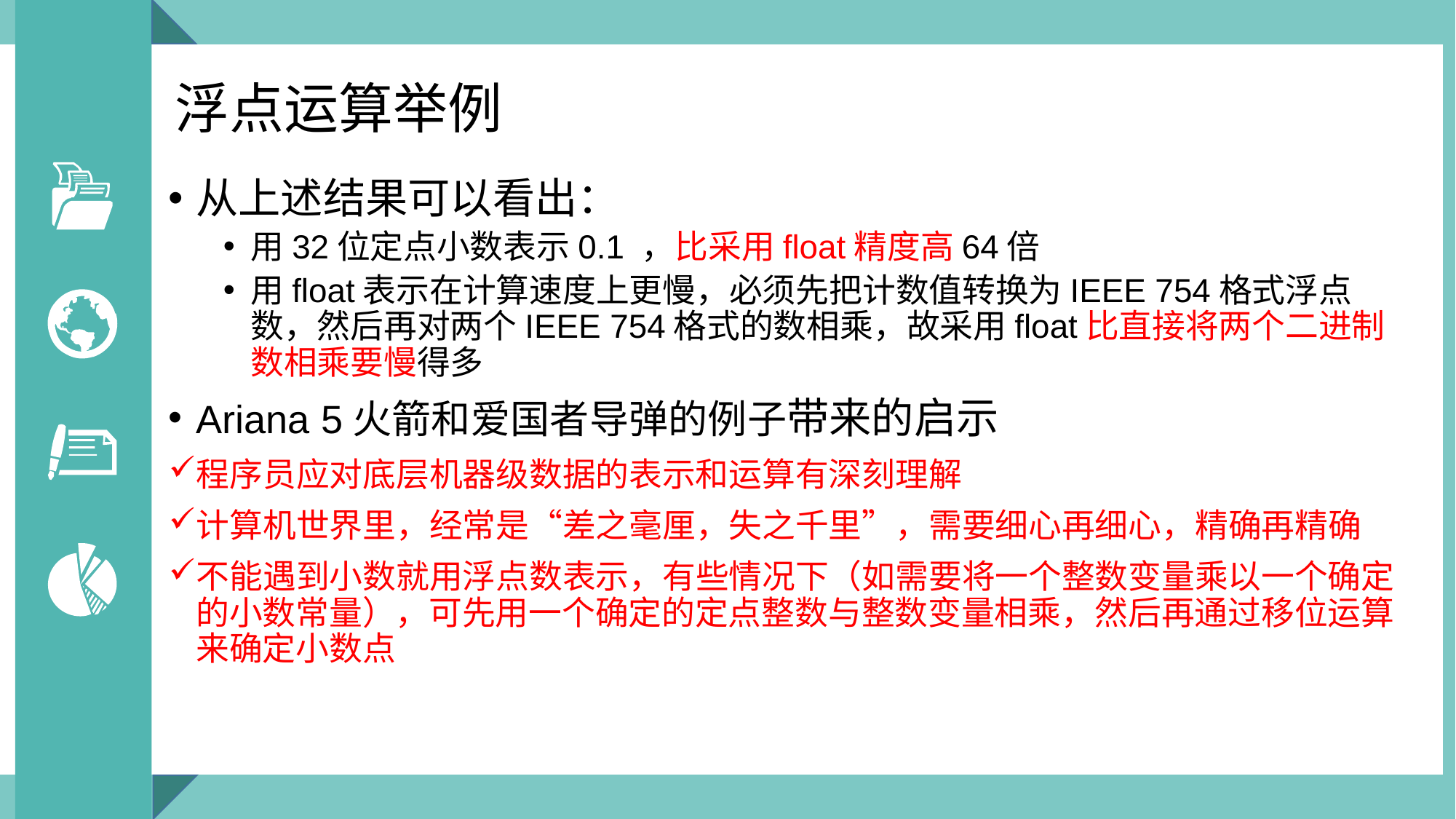

# 浮点运算举例
从上述结果可以看出：
用32位定点小数表示0.1 ，比采用float精度高64倍
用float表示在计算速度上更慢，必须先把计数值转换为IEEE 754格式浮点数，然后再对两个IEEE 754格式的数相乘，故采用float比直接将两个二进制数相乘要慢得多
Ariana 5火箭和爱国者导弹的例子带来的启示
程序员应对底层机器级数据的表示和运算有深刻理解
计算机世界里，经常是“差之毫厘，失之千里”，需要细心再细心，精确再精确
不能遇到小数就用浮点数表示，有些情况下（如需要将一个整数变量乘以一个确定的小数常量），可先用一个确定的定点整数与整数变量相乘，然后再通过移位运算来确定小数点